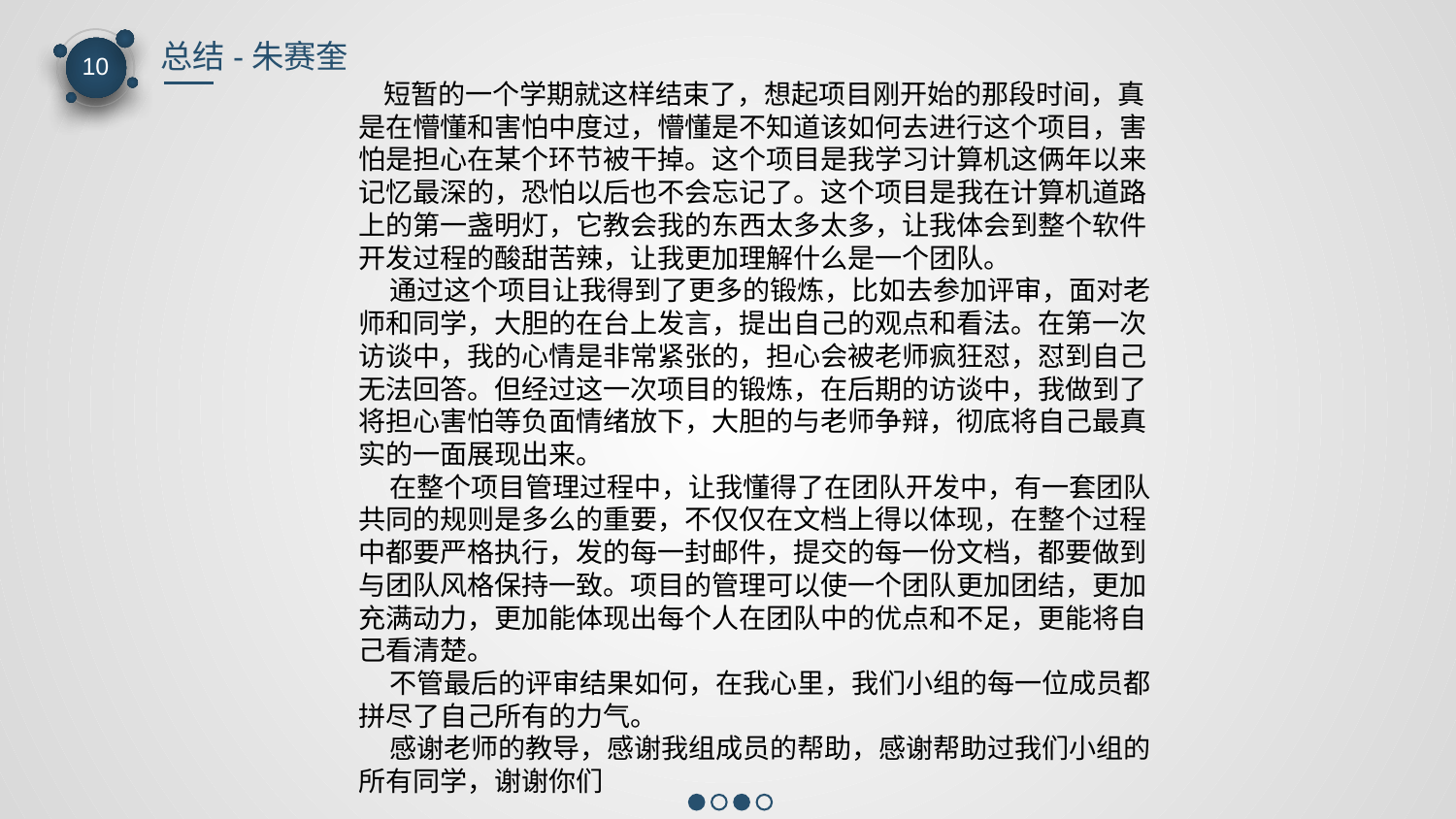

总结-朱赛奎
10
   短暂的一个学期就这样结束了，想起项目刚开始的那段时间，真是在懵懂和害怕中度过，懵懂是不知道该如何去进行这个项目，害怕是担心在某个环节被干掉。这个项目是我学习计算机这俩年以来记忆最深的，恐怕以后也不会忘记了。这个项目是我在计算机道路上的第一盏明灯，它教会我的东西太多太多，让我体会到整个软件开发过程的酸甜苦辣，让我更加理解什么是一个团队。
    通过这个项目让我得到了更多的锻炼，比如去参加评审，面对老师和同学，大胆的在台上发言，提出自己的观点和看法。在第一次访谈中，我的心情是非常紧张的，担心会被老师疯狂怼，怼到自己无法回答。但经过这一次项目的锻炼，在后期的访谈中，我做到了将担心害怕等负面情绪放下，大胆的与老师争辩，彻底将自己最真实的一面展现出来。
    在整个项目管理过程中，让我懂得了在团队开发中，有一套团队共同的规则是多么的重要，不仅仅在文档上得以体现，在整个过程中都要严格执行，发的每一封邮件，提交的每一份文档，都要做到与团队风格保持一致。项目的管理可以使一个团队更加团结，更加充满动力，更加能体现出每个人在团队中的优点和不足，更能将自己看清楚。
    不管最后的评审结果如何，在我心里，我们小组的每一位成员都拼尽了自己所有的力气。
    感谢老师的教导，感谢我组成员的帮助，感谢帮助过我们小组的所有同学，谢谢你们